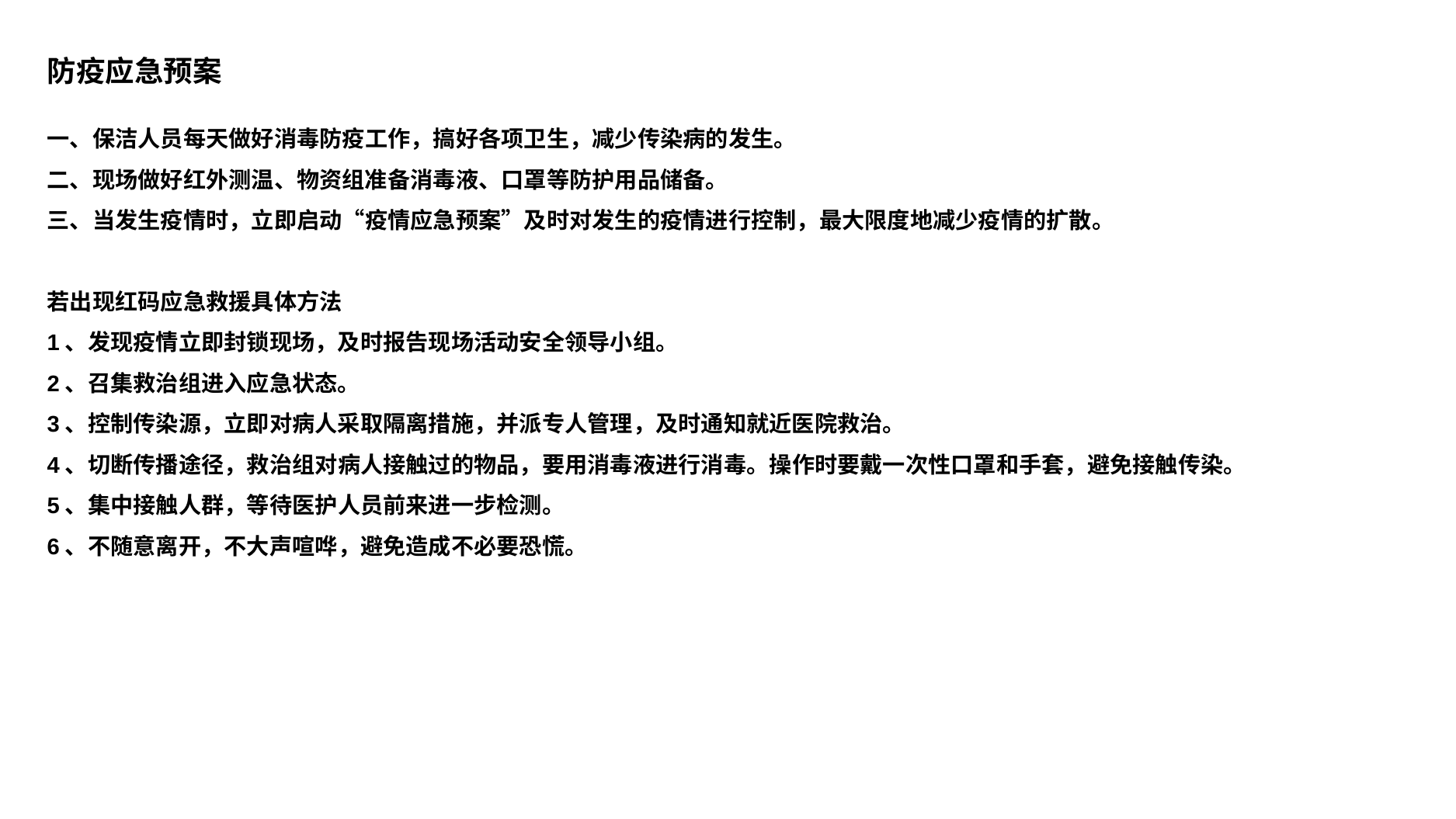

防疫应急预案
一、保洁人员每天做好消毒防疫工作，搞好各项卫生，减少传染病的发生。
二、现场做好红外测温、物资组准备消毒液、口罩等防护用品储备。
三、当发生疫情时，立即启动“疫情应急预案”及时对发生的疫情进行控制，最大限度地减少疫情的扩散。

若出现红码应急救援具体方法
1、发现疫情立即封锁现场，及时报告现场活动安全领导小组。
2、召集救治组进入应急状态。
3、控制传染源，立即对病人采取隔离措施，并派专人管理，及时通知就近医院救治。
4、切断传播途径，救治组对病人接触过的物品，要用消毒液进行消毒。操作时要戴一次性口罩和手套，避免接触传染。
5、集中接触人群，等待医护人员前来进一步检测。
6、不随意离开，不大声喧哗，避免造成不必要恐慌。